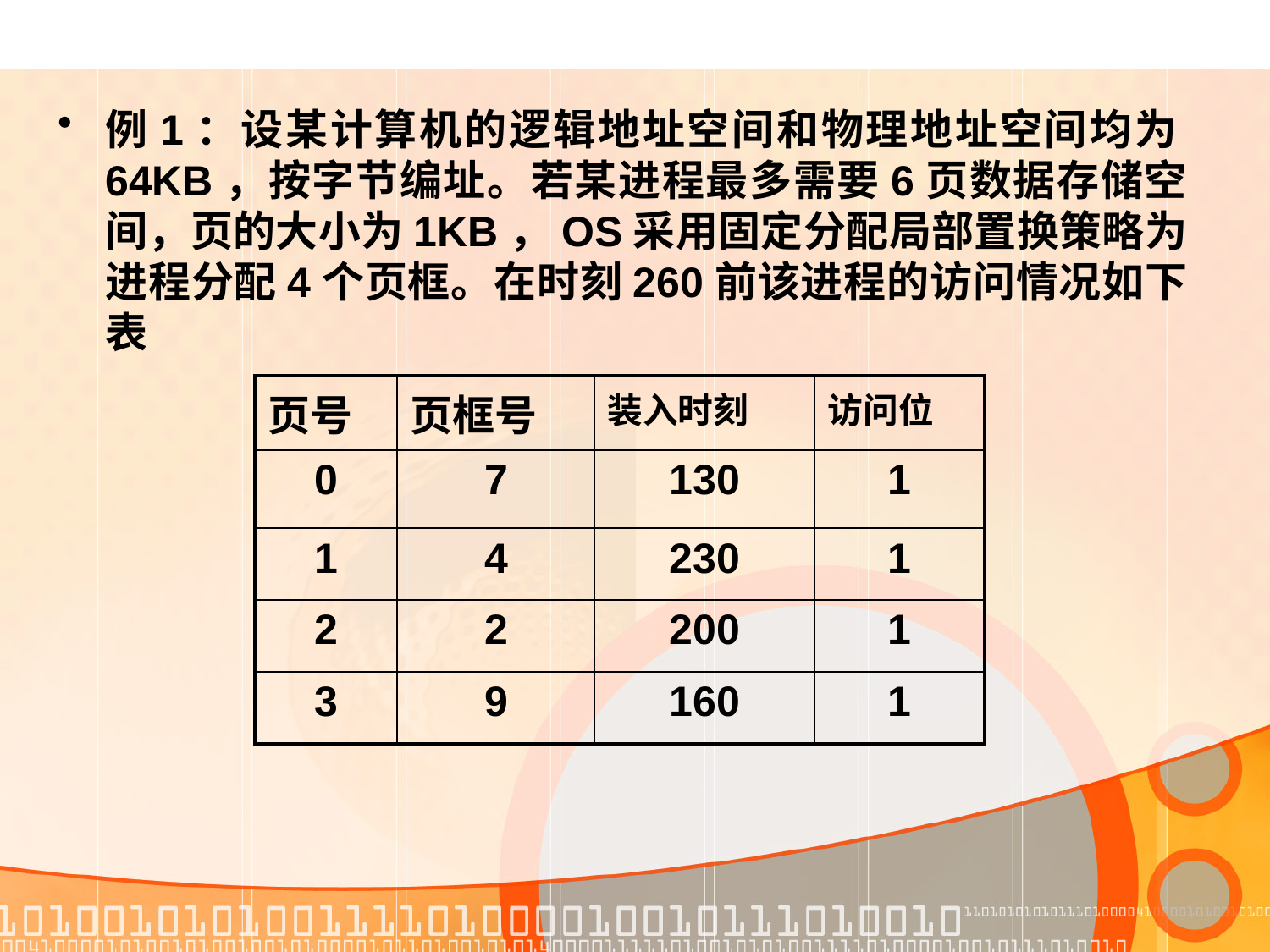

例1：设某计算机的逻辑地址空间和物理地址空间均为64KB，按字节编址。若某进程最多需要6页数据存储空间，页的大小为1KB，OS采用固定分配局部置换策略为进程分配4个页框。在时刻260前该进程的访问情况如下表
| 页号 | 页框号 | 装入时刻 | 访问位 |
| --- | --- | --- | --- |
| 0 | 7 | 130 | 1 |
| 1 | 4 | 230 | 1 |
| 2 | 2 | 200 | 1 |
| 3 | 9 | 160 | 1 |